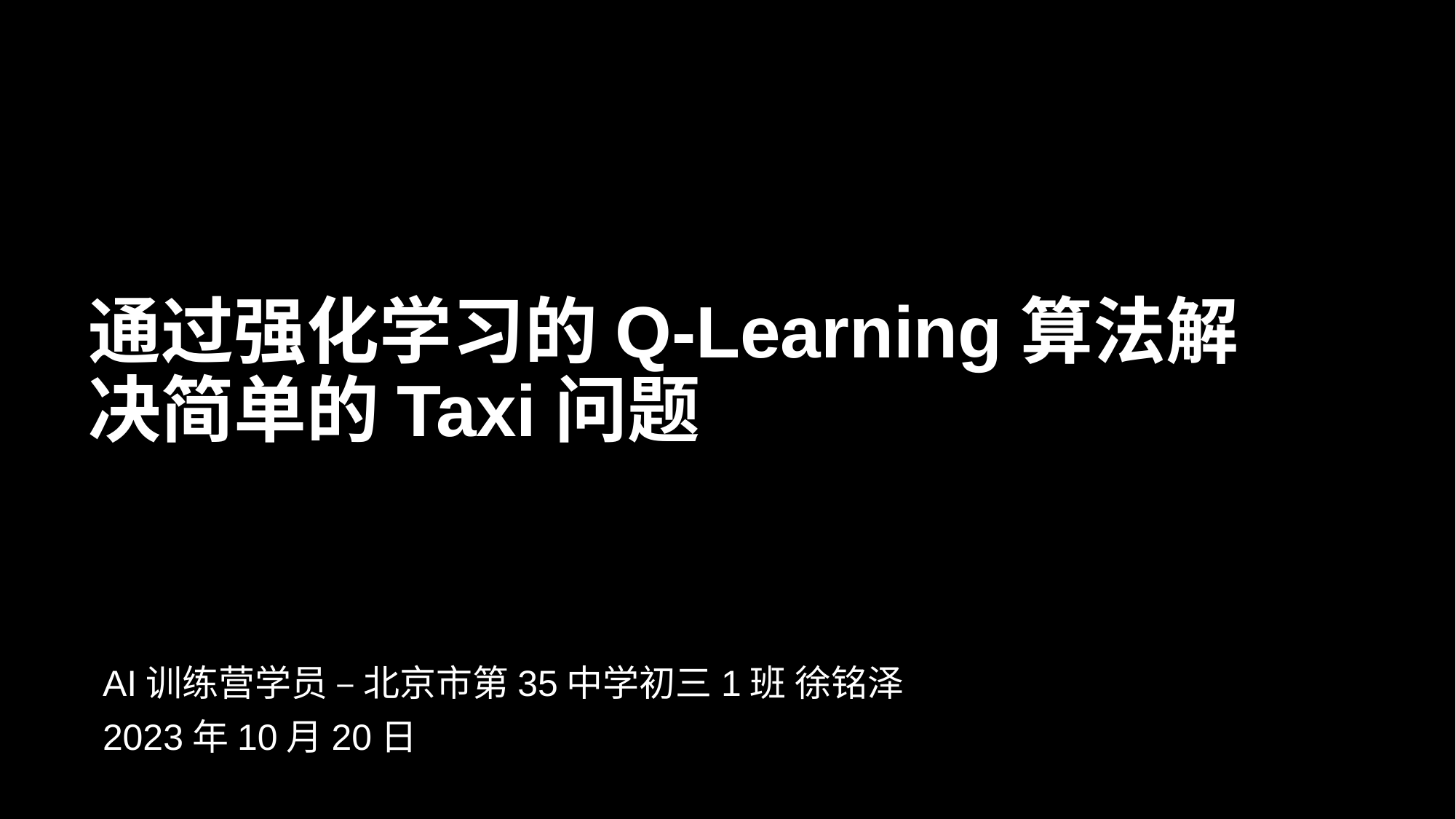

# 通过强化学习的Q-Learning算法解决简单的Taxi问题
AI训练营学员 – 北京市第35中学初三1班 徐铭泽
2023年10月20日